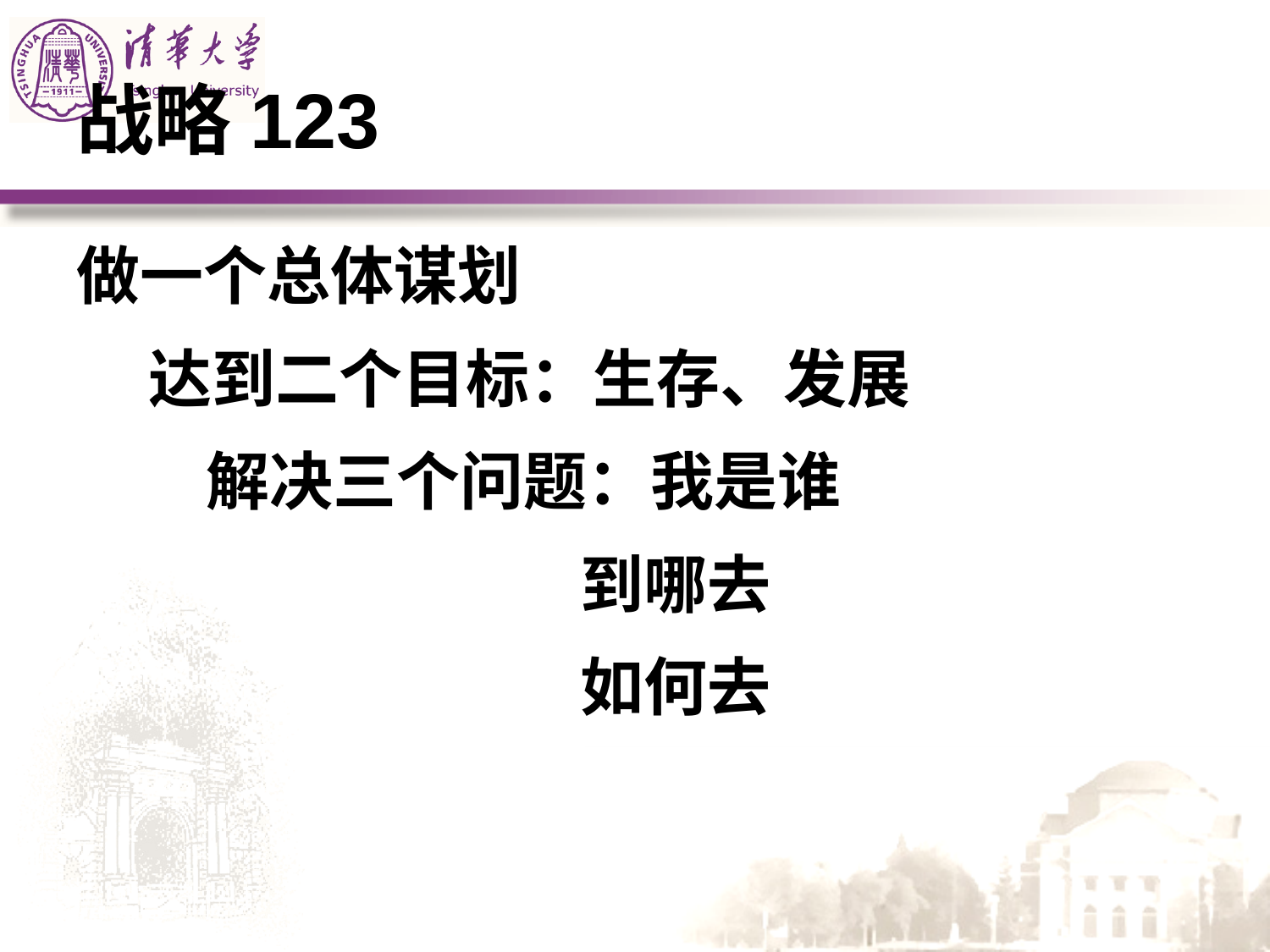

# 战略123
做一个总体谋划
    达到二个目标：生存、发展
        解决三个问题：我是谁
                                  到哪去
                                  如何去